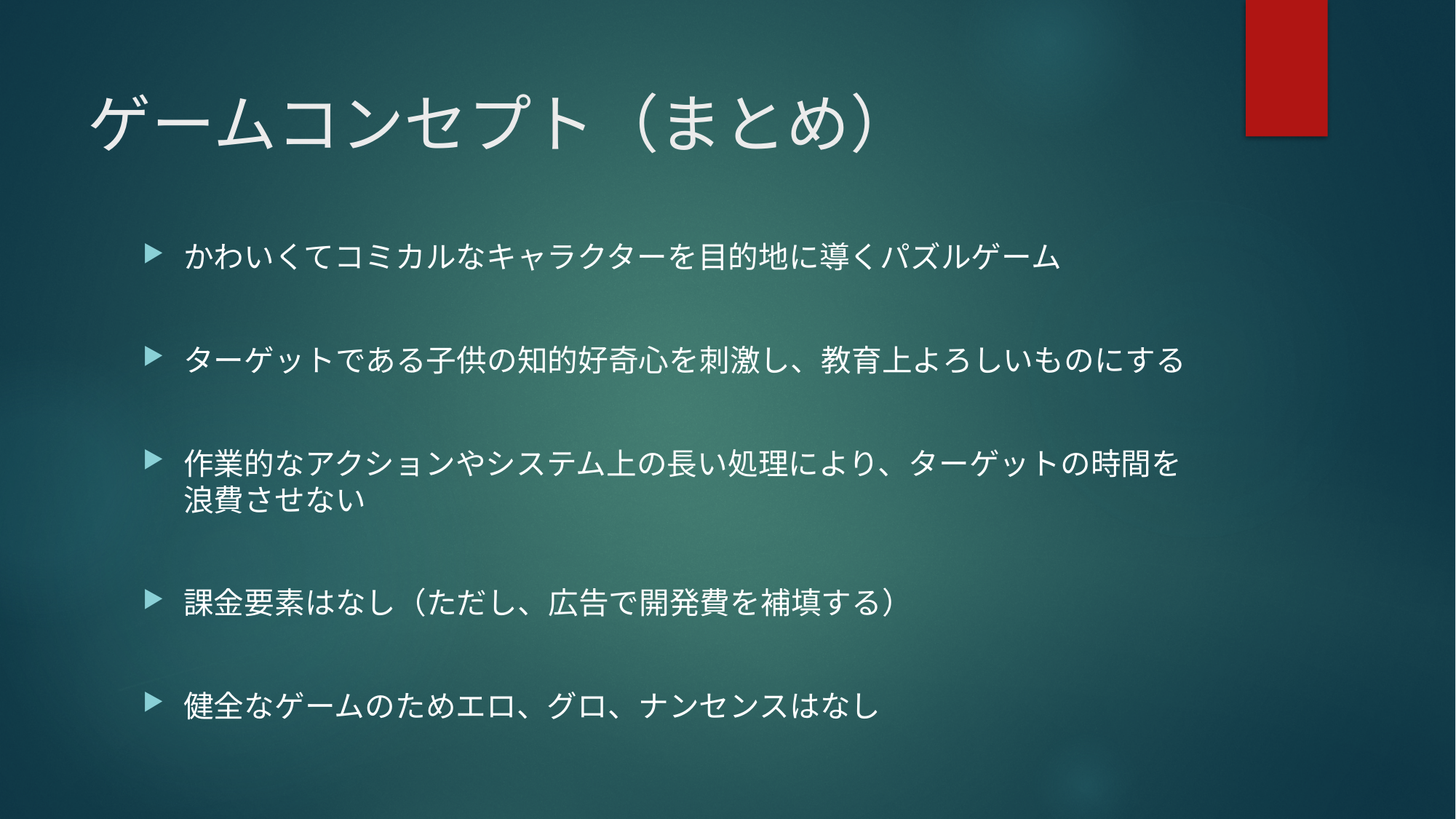

# ゲームコンセプト（まとめ）
かわいくてコミカルなキャラクターを目的地に導くパズルゲーム

ターゲットである子供の知的好奇心を刺激し、教育上よろしいものにする

作業的なアクションやシステム上の長い処理により、ターゲットの時間を浪費させない

課金要素はなし（ただし、広告で開発費を補填する）

健全なゲームのためエロ、グロ、ナンセンスはなし